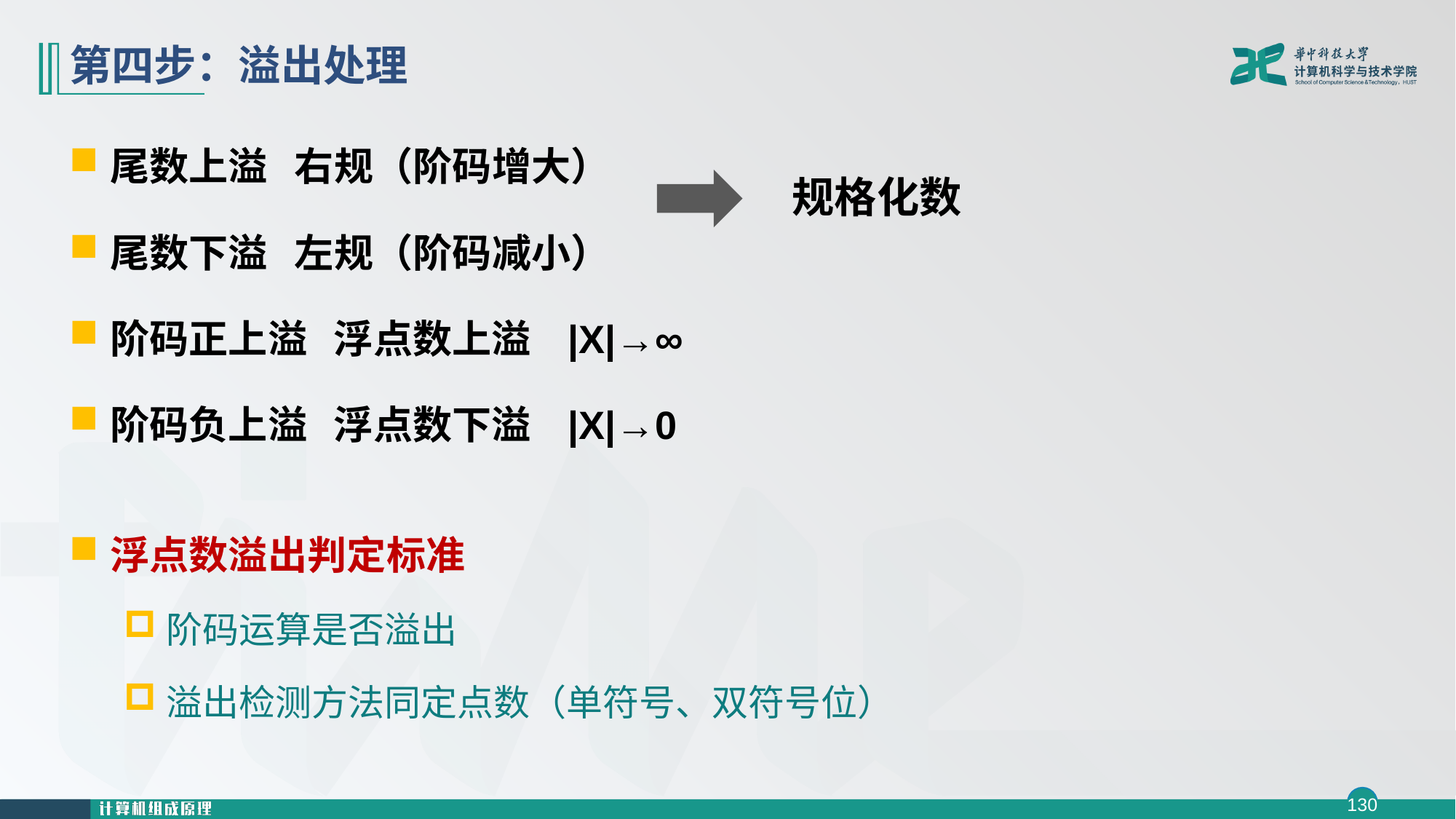

# 第四步：溢出处理
尾数上溢   右规（阶码增大）
尾数下溢   左规（阶码减小）
阶码正上溢   浮点数上溢   |X|→∞
阶码负上溢   浮点数下溢   |X|→0

浮点数溢出判定标准
阶码运算是否溢出
溢出检测方法同定点数（单符号、双符号位）

规格化数